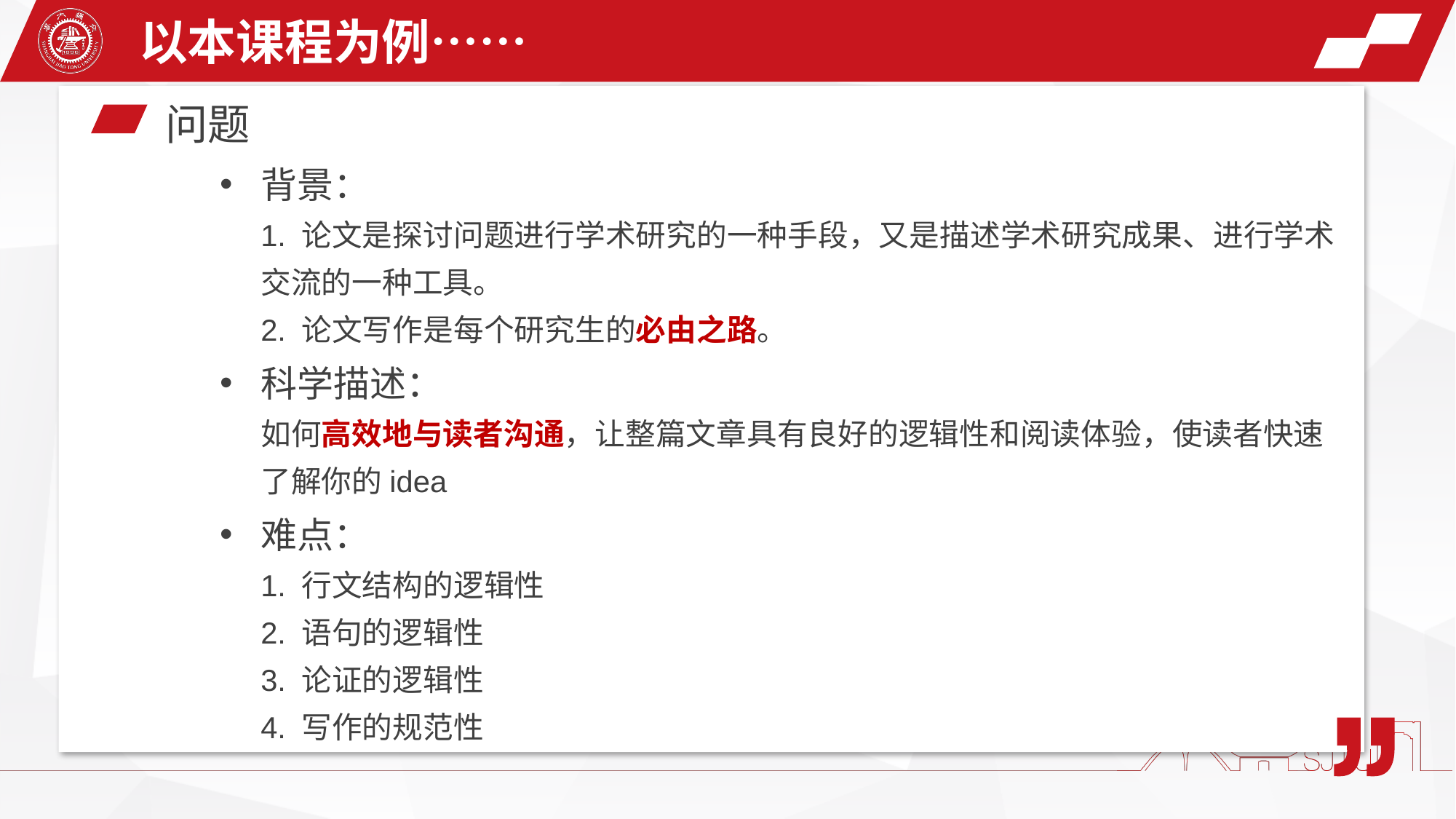

以本课程为例……
问题
背景：
1. 论文是探讨问题进行学术研究的一种手段，又是描述学术研究成果、进行学术交流的一种工具。
2. 论文写作是每个研究生的必由之路。
科学描述：
如何高效地与读者沟通，让整篇文章具有良好的逻辑性和阅读体验，使读者快速了解你的idea
难点：
1. 行文结构的逻辑性
2. 语句的逻辑性
3. 论证的逻辑性
4. 写作的规范性